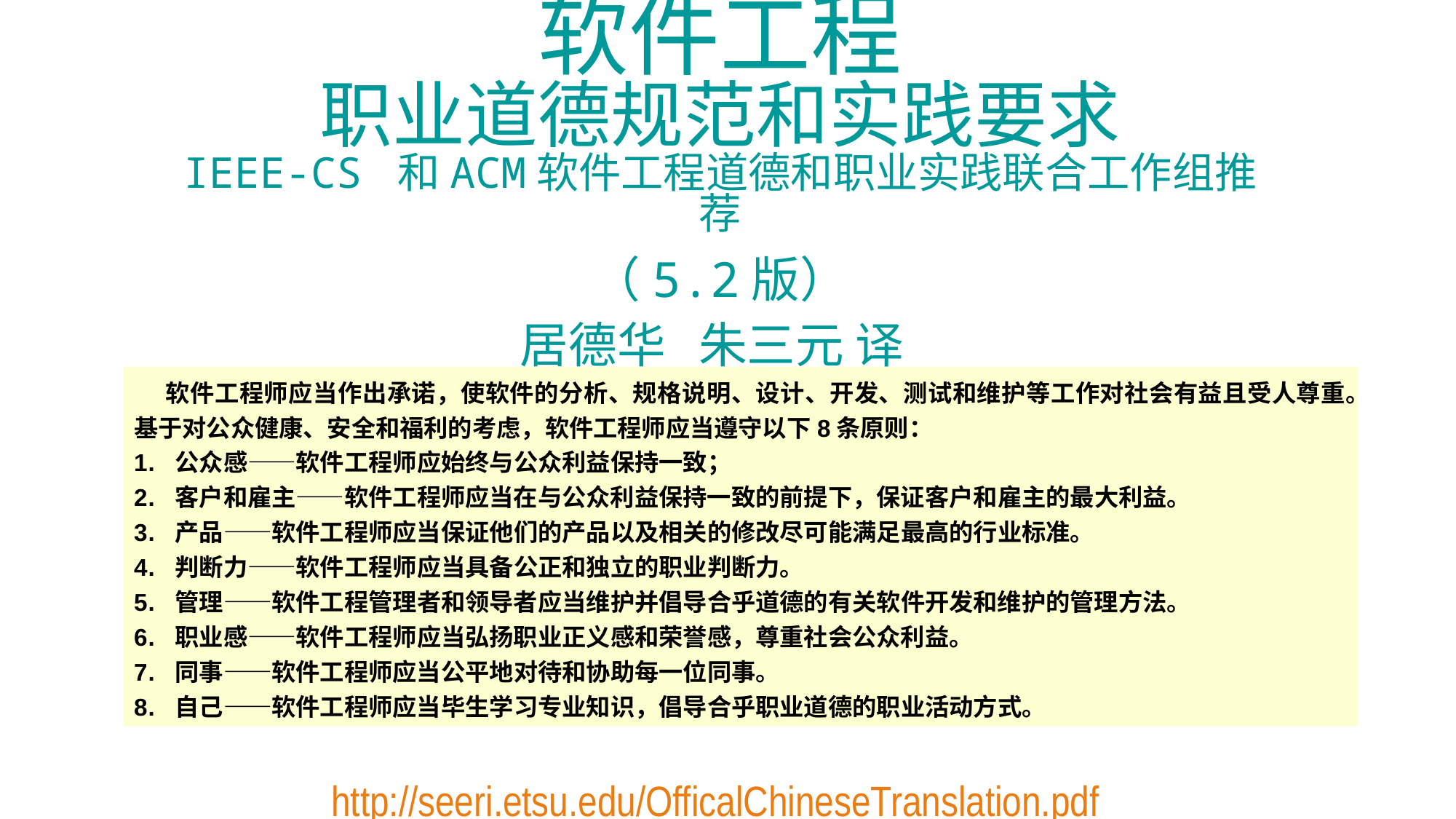

软件工程
职业道德规范和实践要求
IEEE-CS 和ACM软件工程道德和职业实践联合工作组推荐
（5.2版）
居德华   朱三元 译

http://seeri.etsu.edu/OfficalChineseTranslation.pdf
软件工程师应当作出承诺，使软件的分析、规格说明、设计、开发、测试和维护等工作对社会有益且受人尊重。基于对公众健康、安全和福利的考虑，软件工程师应当遵守以下8条原则：
公众感——软件工程师应始终与公众利益保持一致；
客户和雇主——软件工程师应当在与公众利益保持一致的前提下，保证客户和雇主的最大利益。
产品——软件工程师应当保证他们的产品以及相关的修改尽可能满足最高的行业标准。
判断力——软件工程师应当具备公正和独立的职业判断力。
管理——软件工程管理者和领导者应当维护并倡导合乎道德的有关软件开发和维护的管理方法。
职业感——软件工程师应当弘扬职业正义感和荣誉感，尊重社会公众利益。
同事——软件工程师应当公平地对待和协助每一位同事。
自己——软件工程师应当毕生学习专业知识，倡导合乎职业道德的职业活动方式。